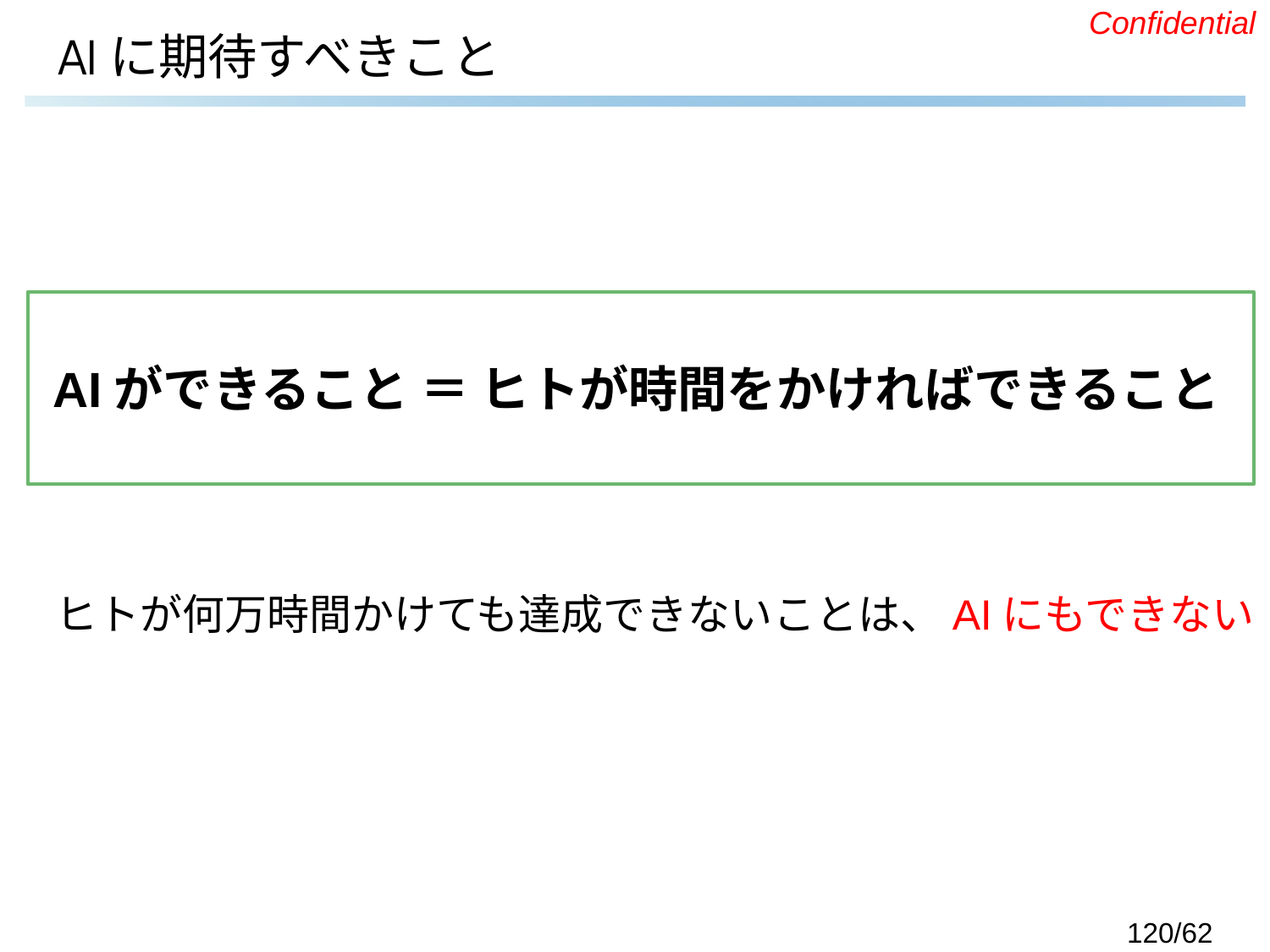

# AIに期待すべきこと

AIができること ＝ ヒトが時間をかければできること
ヒトが何万時間かけても達成できないことは、AIにもできない